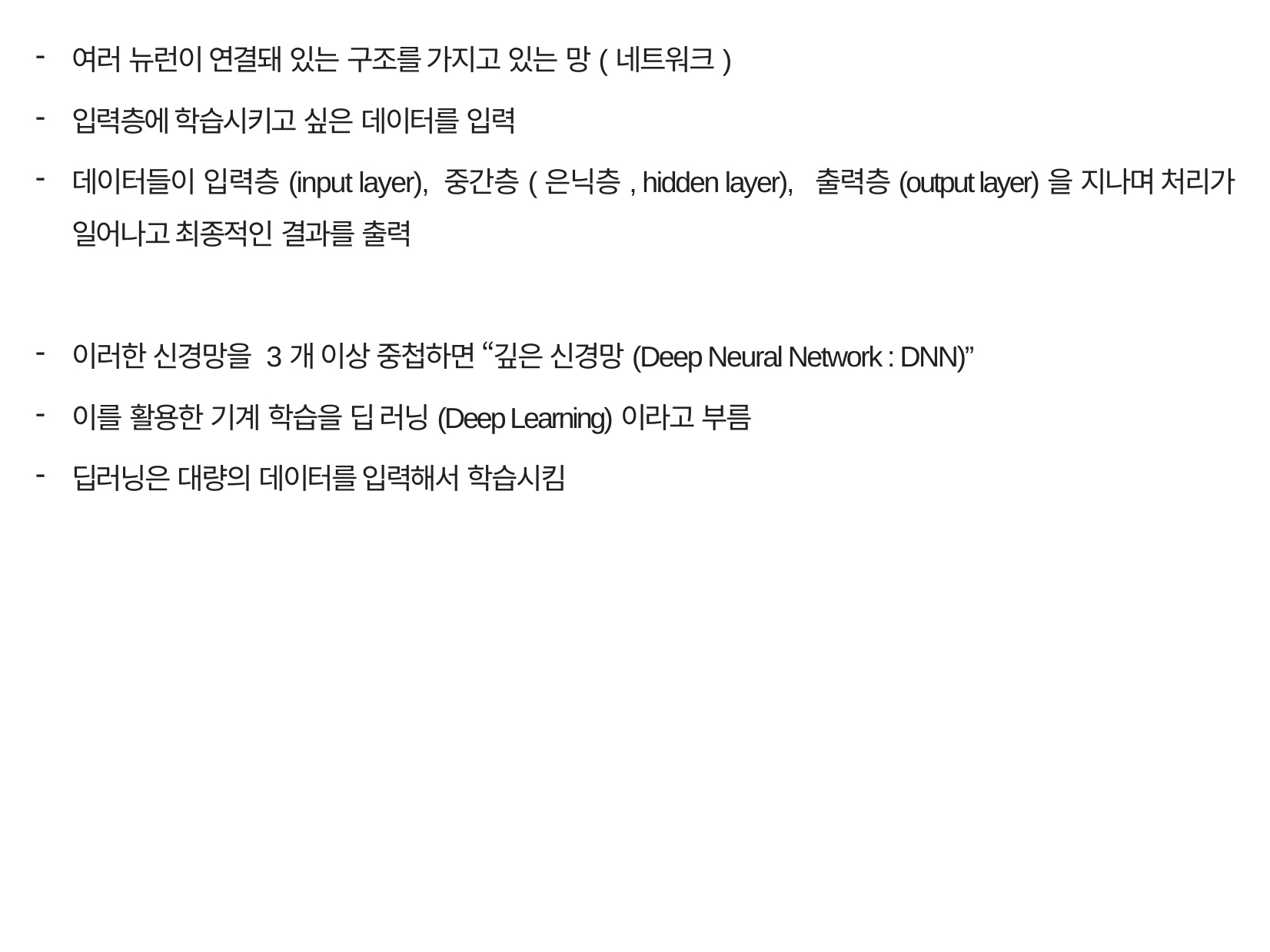

여러 뉴런이 연결돼 있는 구조를 가지고 있는 망(네트워크)
입력층에 학습시키고 싶은 데이터를 입력
데이터들이 입력층(input layer), 중간층(은닉층, hidden layer),  출력층(output layer)을 지나며 처리가 일어나고 최종적인 결과를 출력

이러한 신경망을 3개 이상 중첩하면 “깊은 신경망(Deep Neural Network : DNN)”
이를 활용한 기계 학습을 딥 러닝(Deep Learning)이라고 부름
딥러닝은 대량의 데이터를 입력해서 학습시킴